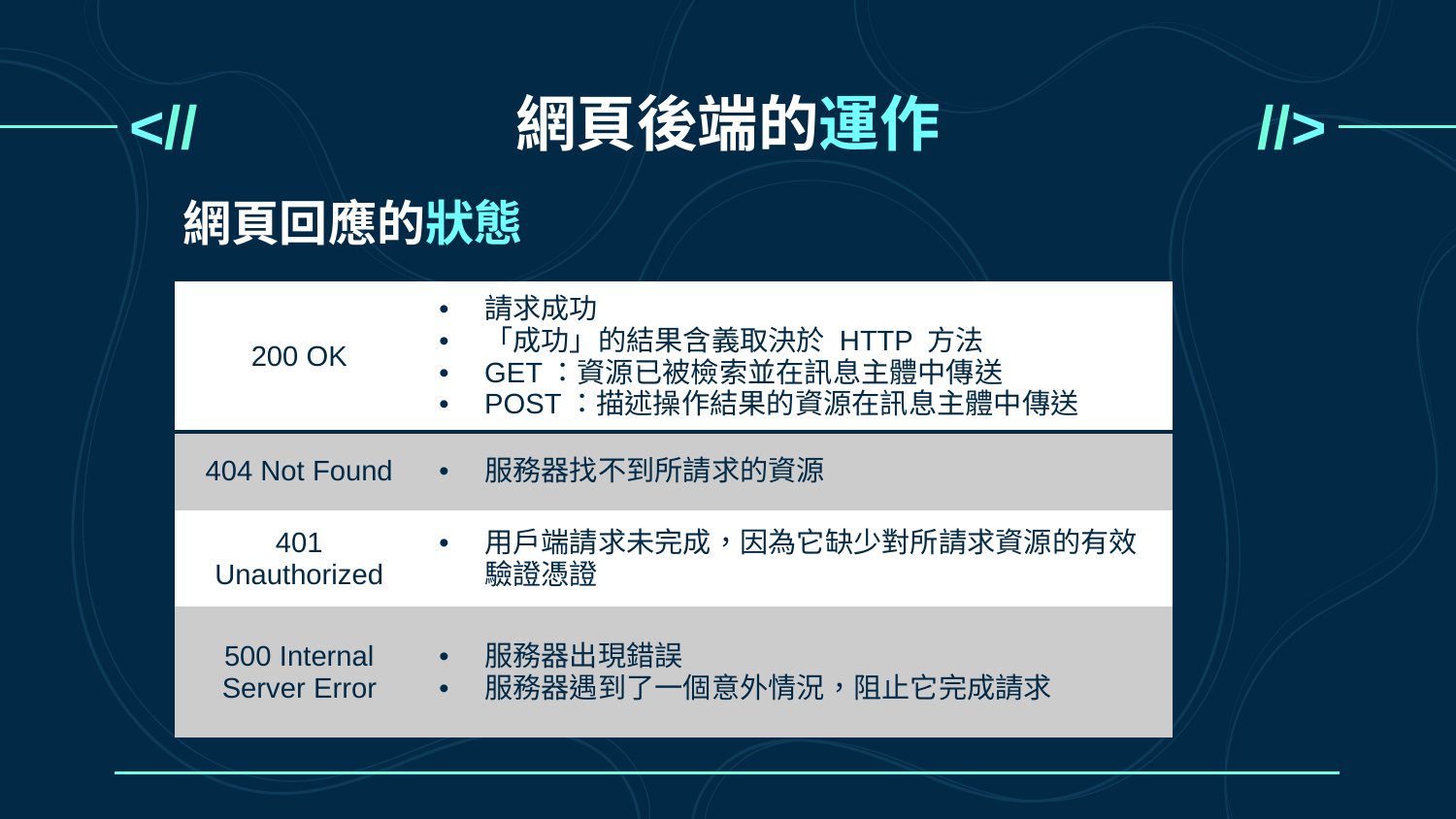

# 網頁後端的運作
<//
//>
網頁回應的狀態
| 200 OK | 請求成功 「成功」的結果含義取決於 HTTP 方法 GET：資源已被檢索並在訊息主體中傳送 POST：描述操作結果的資源在訊息主體中傳送 |
| --- | --- |
| 404 Not Found | 服務器找不到所請求的資源 |
| 401 Unauthorized | 用戶端請求未完成，因為它缺少對所請求資源的有效驗證憑證 |
| 500 Internal Server Error | 服務器出現錯誤 服務器遇到了一個意外情況，阻止它完成請求 |